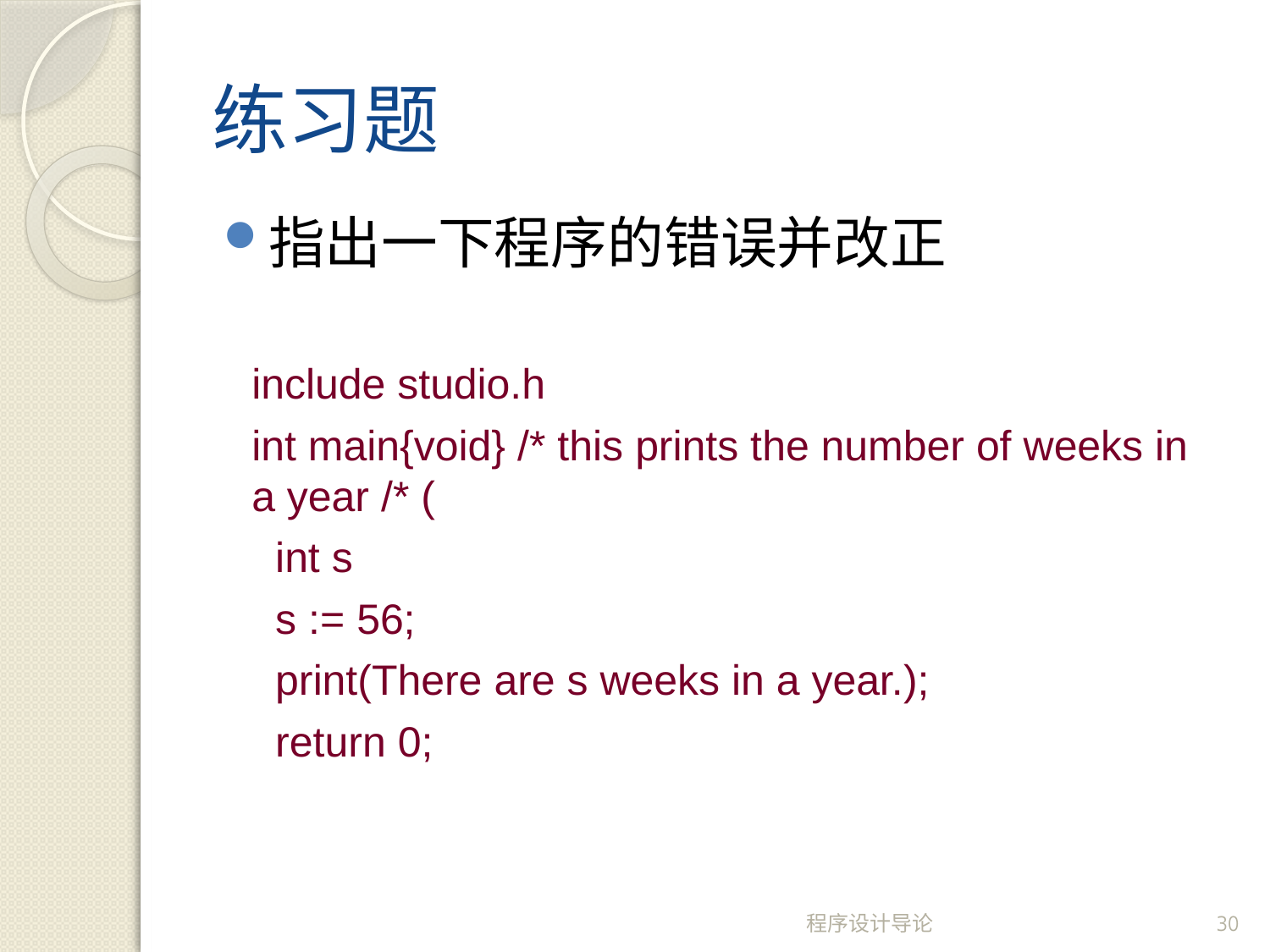

# 练习题
指出一下程序的错误并改正

include studio.h
int main{void} /* this prints the number of weeks in a year /* (
  int s
  s := 56;
  print(There are s weeks in a year.);
  return 0;
程序设计导论
30